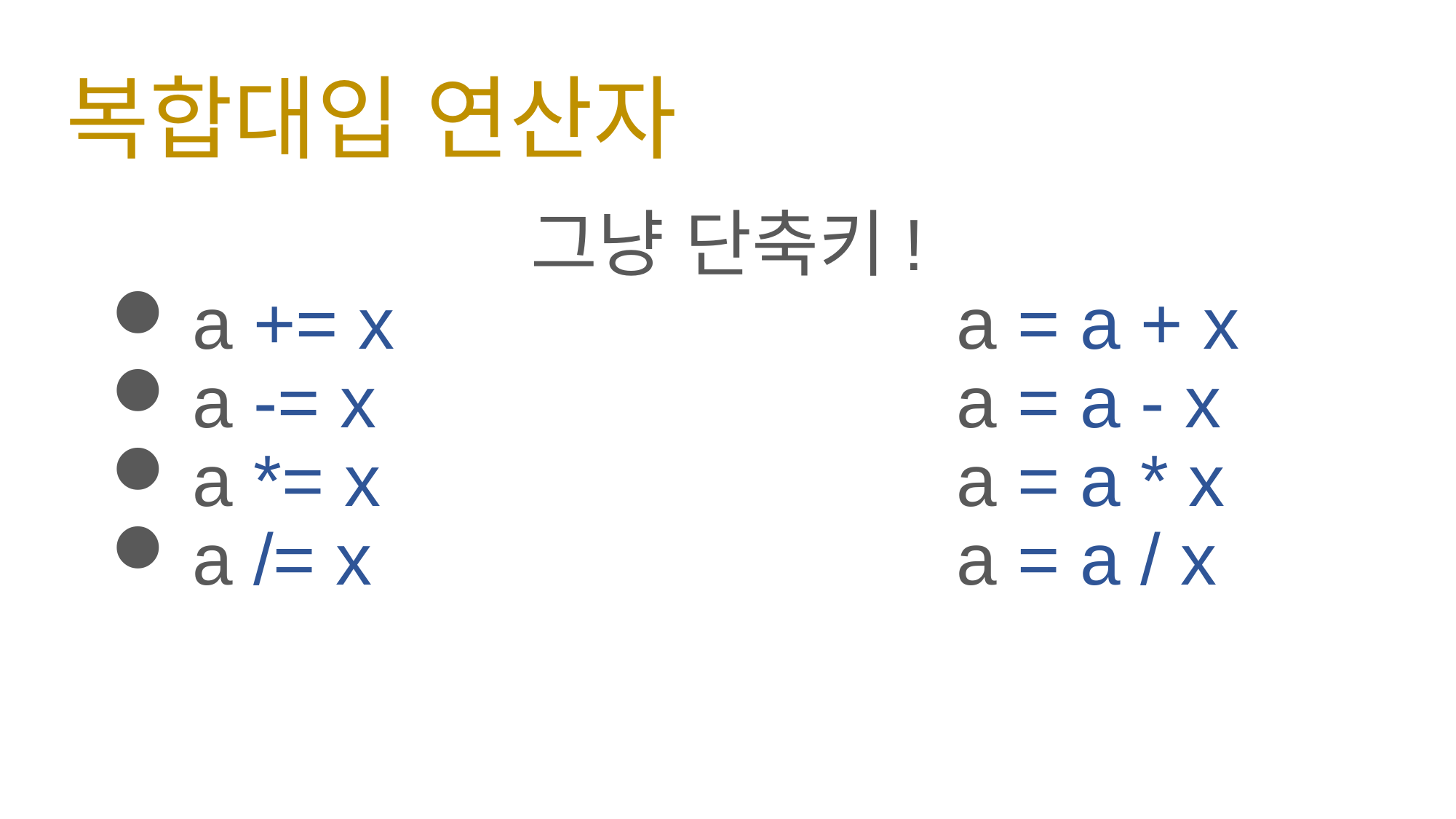

# 복합대입 연산자
그냥 단축키!
a += x						a = a + x
a -= x						a = a - x
a *= x						a = a * x
a /= x						a = a / x